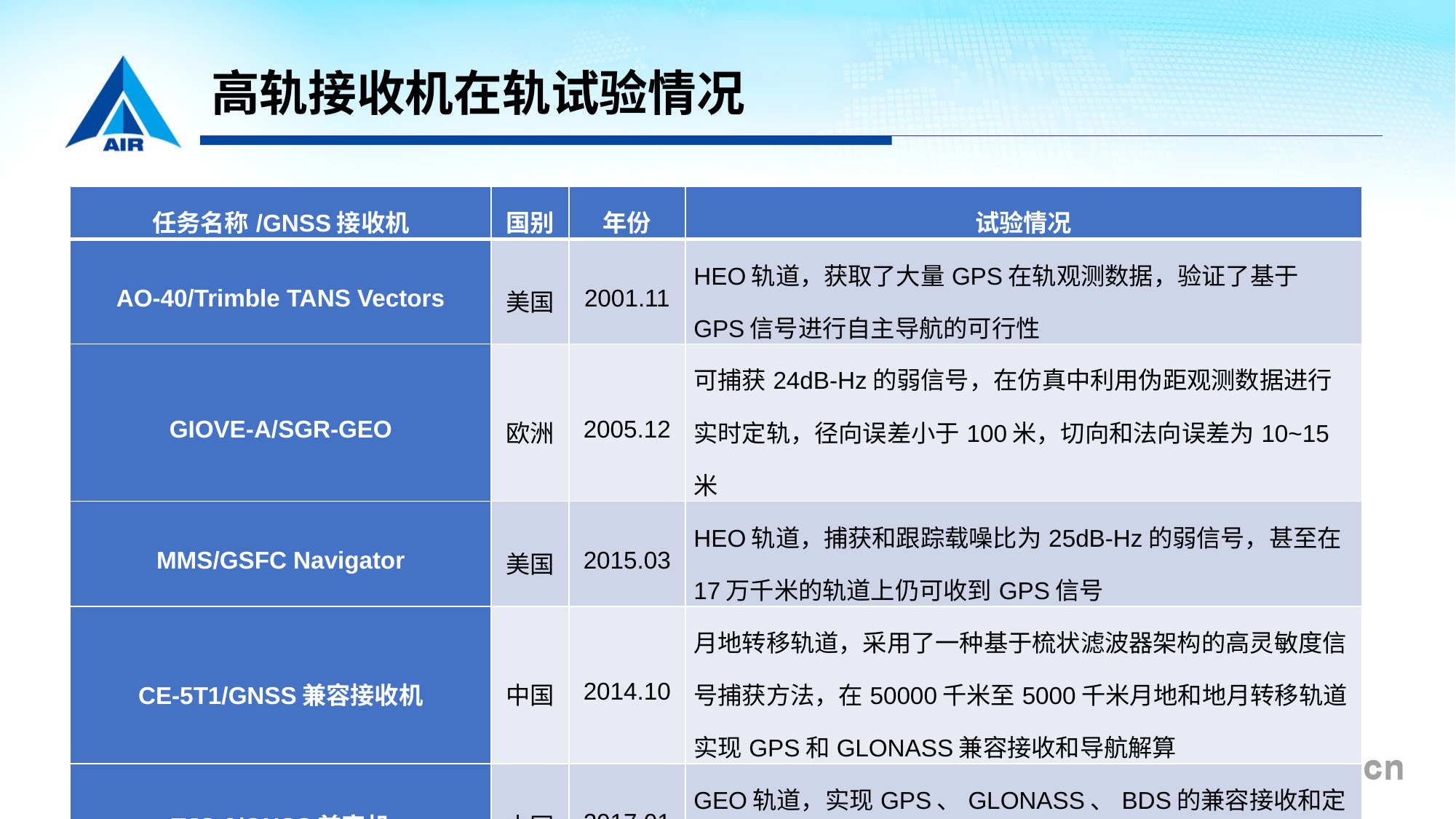

# 高轨接收机在轨试验情况
| 任务名称/GNSS接收机 | 国别 | 年份 | 试验情况 |
| --- | --- | --- | --- |
| AO-40/Trimble TANS Vectors | 美国 | 2001.11 | HEO轨道，获取了大量GPS在轨观测数据，验证了基于GPS信号进行自主导航的可行性 |
| GIOVE-A/SGR-GEO | 欧洲 | 2005.12 | 可捕获24dB-Hz的弱信号，在仿真中利用伪距观测数据进行实时定轨，径向误差小于100米，切向和法向误差为10~15米 |
| MMS/GSFC Navigator | 美国 | 2015.03 | HEO轨道，捕获和跟踪载噪比为25dB-Hz的弱信号，甚至在17万千米的轨道上仍可收到GPS信号 |
| CE-5T1/GNSS兼容接收机 | 中国 | 2014.10 | 月地转移轨道，采用了一种基于梳状滤波器架构的高灵敏度信号捕获方法，在50000千米至5000千米月地和地月转移轨道实现GPS和GLONASS兼容接收和导航解算 |
| TJS-2/GNSS兼容机 | 中国 | 2017.01 | GEO轨道，实现GPS、GLONASS、BDS的兼容接收和定轨解算 |
| WeakHEO | - | 2016 | 地月转移轨道，采用20ms相干积分和475次非相干积分，可捕获15dB-Hz的弱信号 |